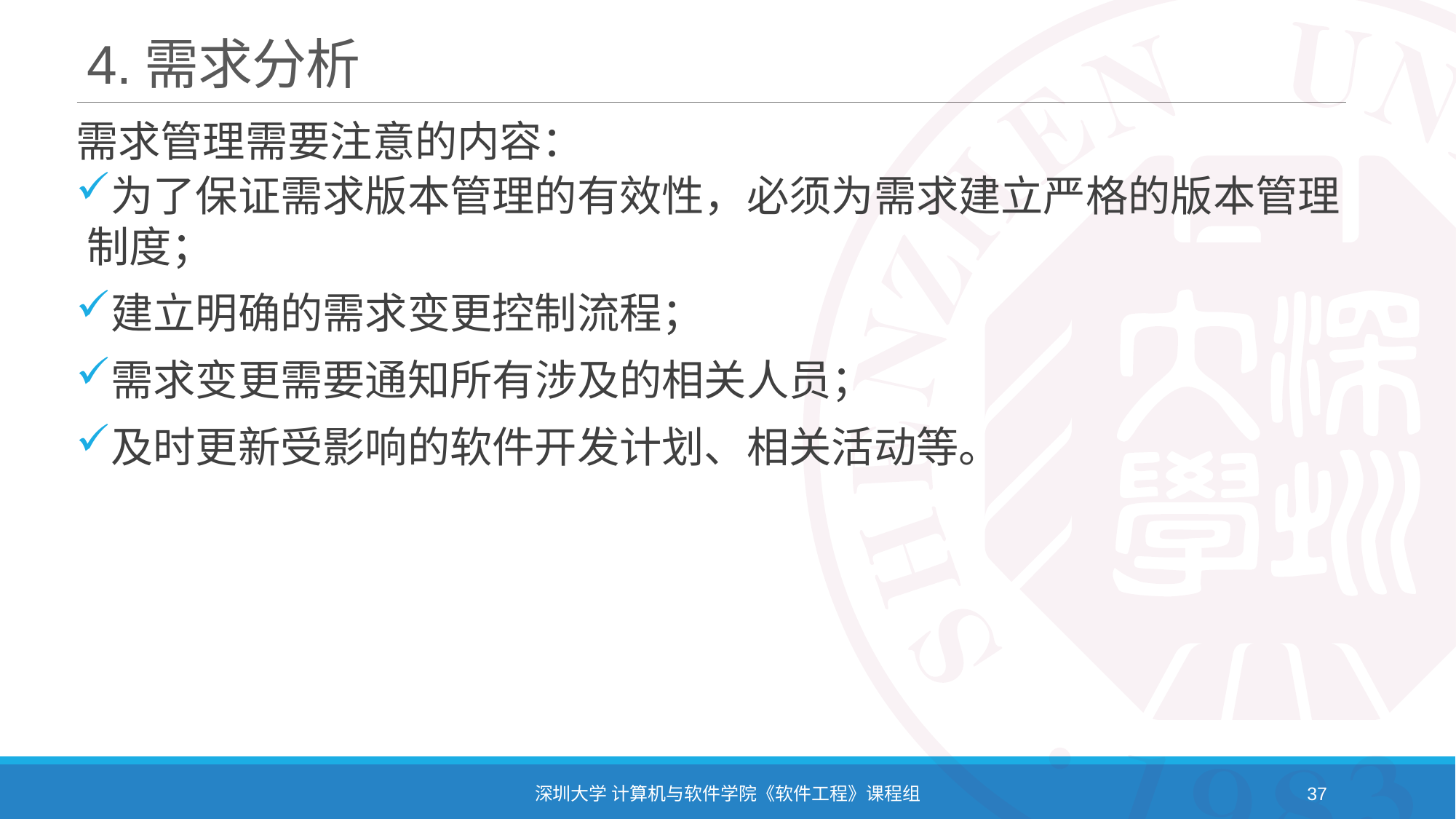

# 4.需求分析
需求管理需要注意的内容：
为了保证需求版本管理的有效性，必须为需求建立严格的版本管理制度；
建立明确的需求变更控制流程；
需求变更需要通知所有涉及的相关人员；
及时更新受影响的软件开发计划、相关活动等。

深圳大学 计算机与软件学院《软件工程》课程组
37